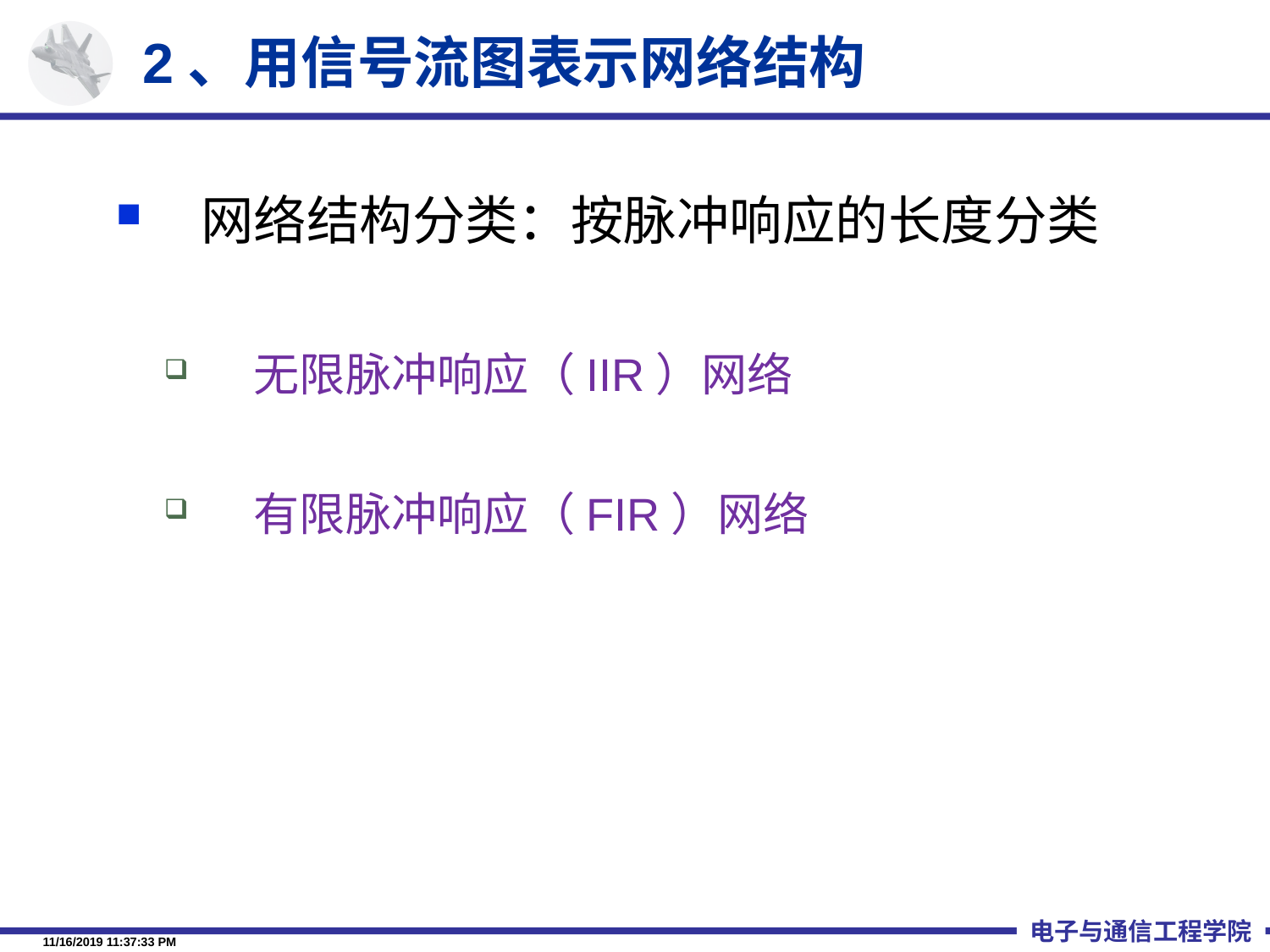

2、用信号流图表示网络结构
网络结构分类：按脉冲响应的长度分类

无限脉冲响应（IIR）网络

有限脉冲响应（FIR）网络